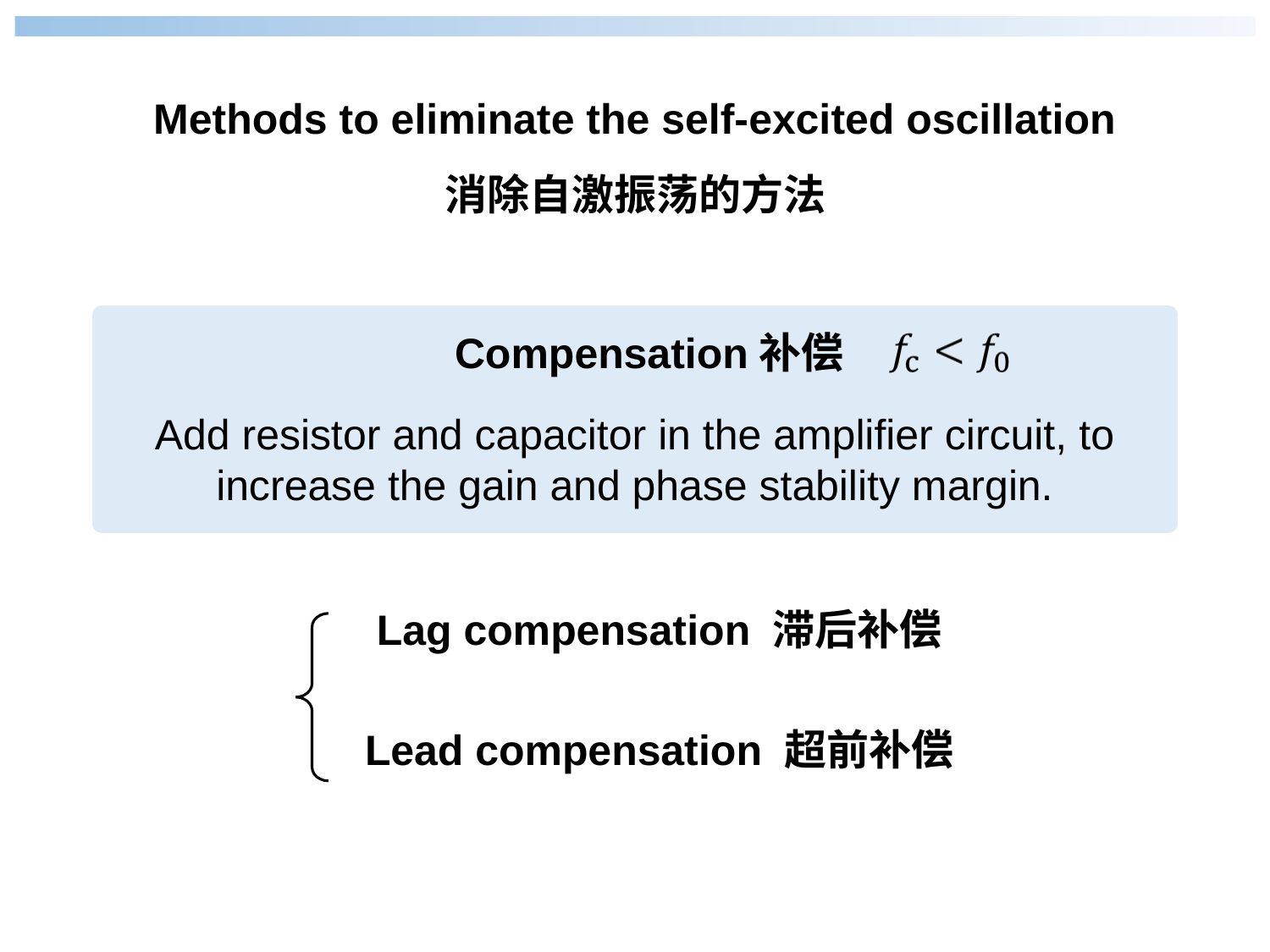

Methods to eliminate the self-excited oscillation
消除自激振荡的方法

Compensation补偿
Add resistor and capacitor in the amplifier circuit, to increase the gain and phase stability margin.
Lag compensation 滞后补偿

Lead compensation 超前补偿